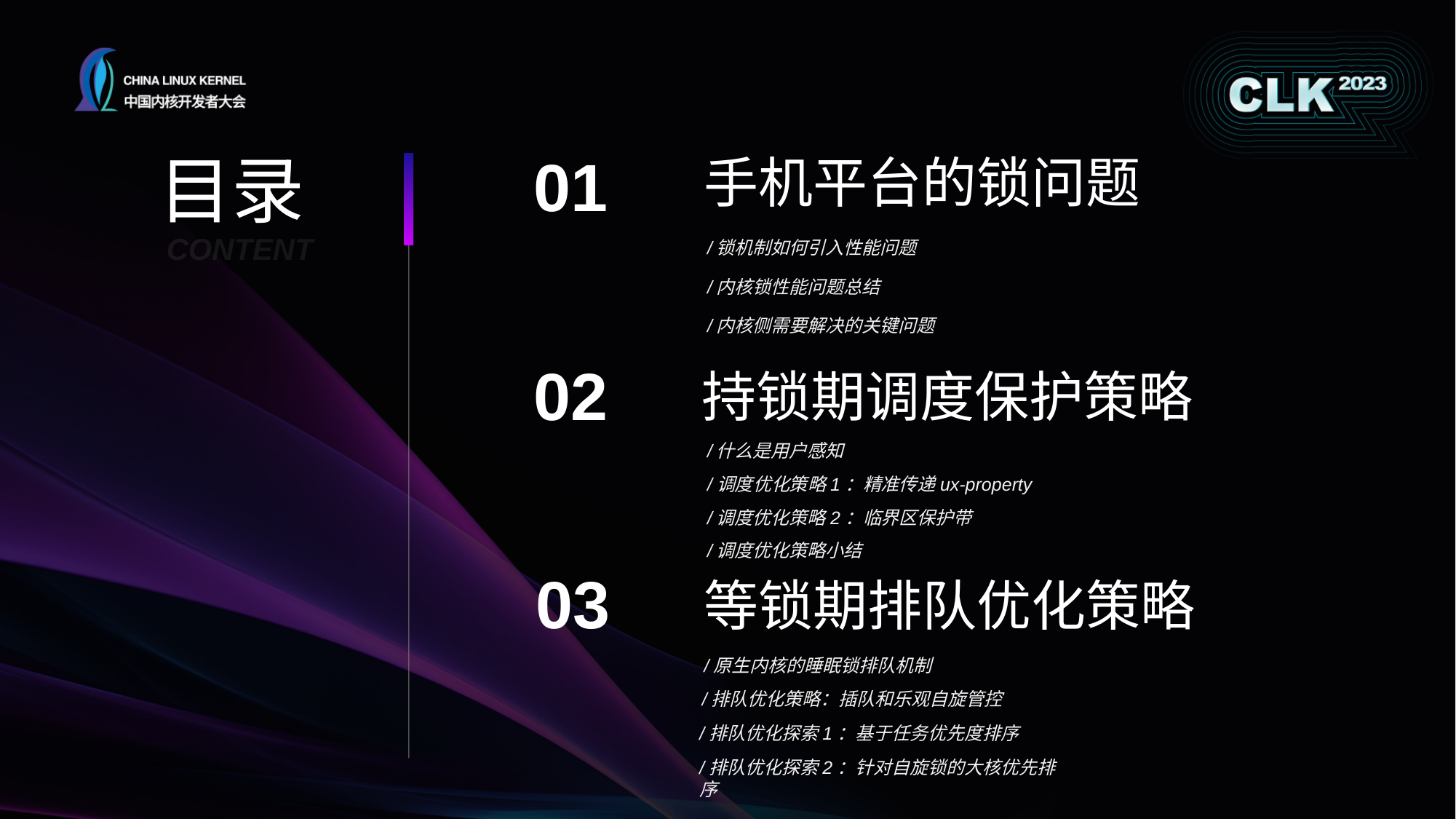

目录
01
手机平台的锁问题

CONTENT
/锁机制如何引入性能问题
/内核锁性能问题总结
/内核侧需要解决的关键问题
02
持锁期调度保护策略
/什么是用户感知
/调度优化策略1：精准传递ux-property
/调度优化策略2：临界区保护带
/调度优化策略小结
03
等锁期排队优化策略
/原生内核的睡眠锁排队机制
/排队优化策略：插队和乐观自旋管控
/排队优化探索1：基于任务优先度排序
/排队优化探索2：针对自旋锁的大核优先排序